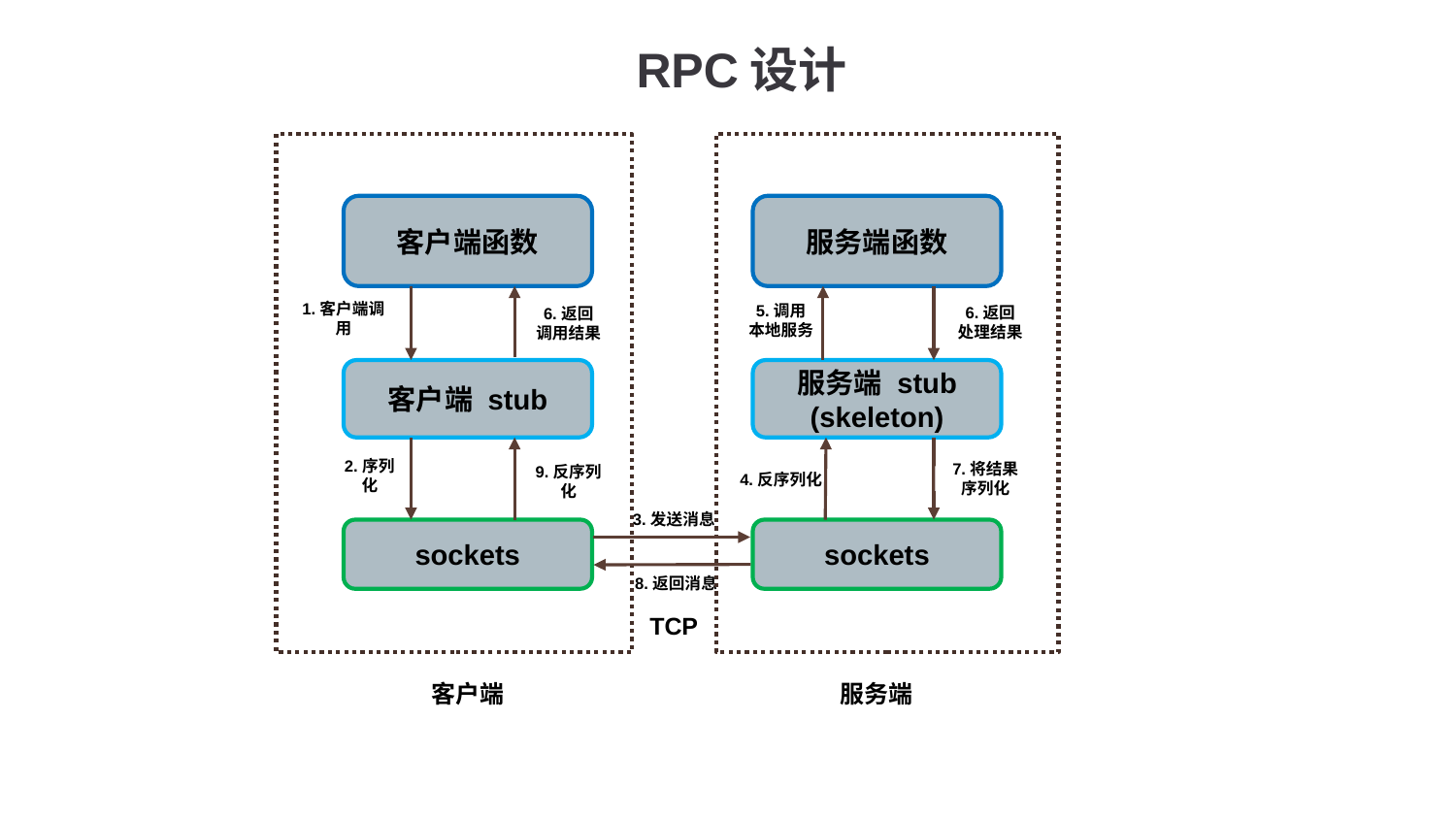

RPC设计

客户端函数
服务端函数
1.客户端调用
5.调用
本地服务
6.返回
处理结果
6.返回
调用结果
客户端 stub
服务端 stub
(skeleton)
2.序列化
7.将结果序列化
4.反序列化
9.反序列化
3.发送消息
sockets
sockets
8.返回消息
TCP
客户端
服务端